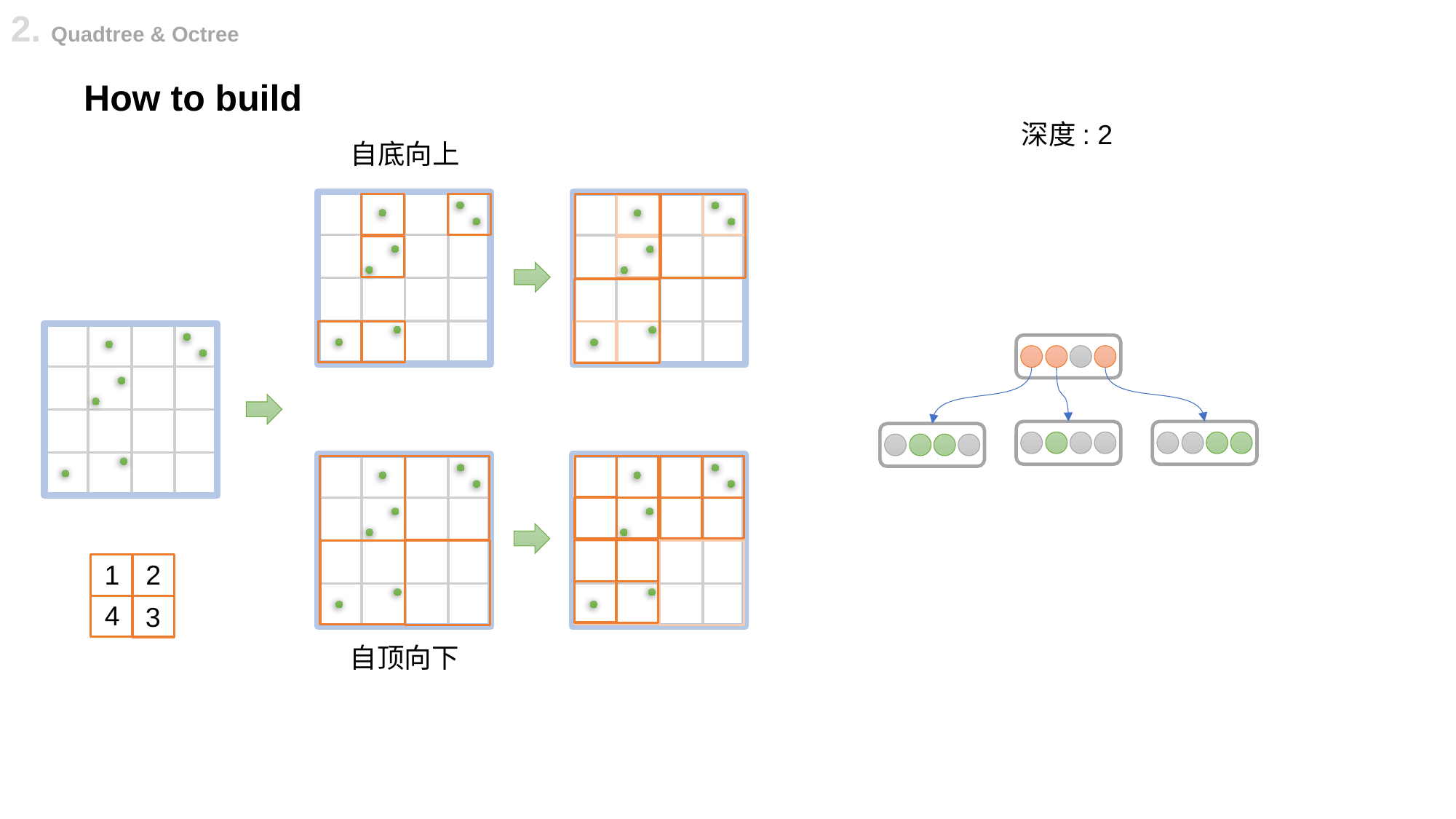

2. Quadtree & Octree
How to build
深度: 2
自底向上

1
2

4
3

自顶向下